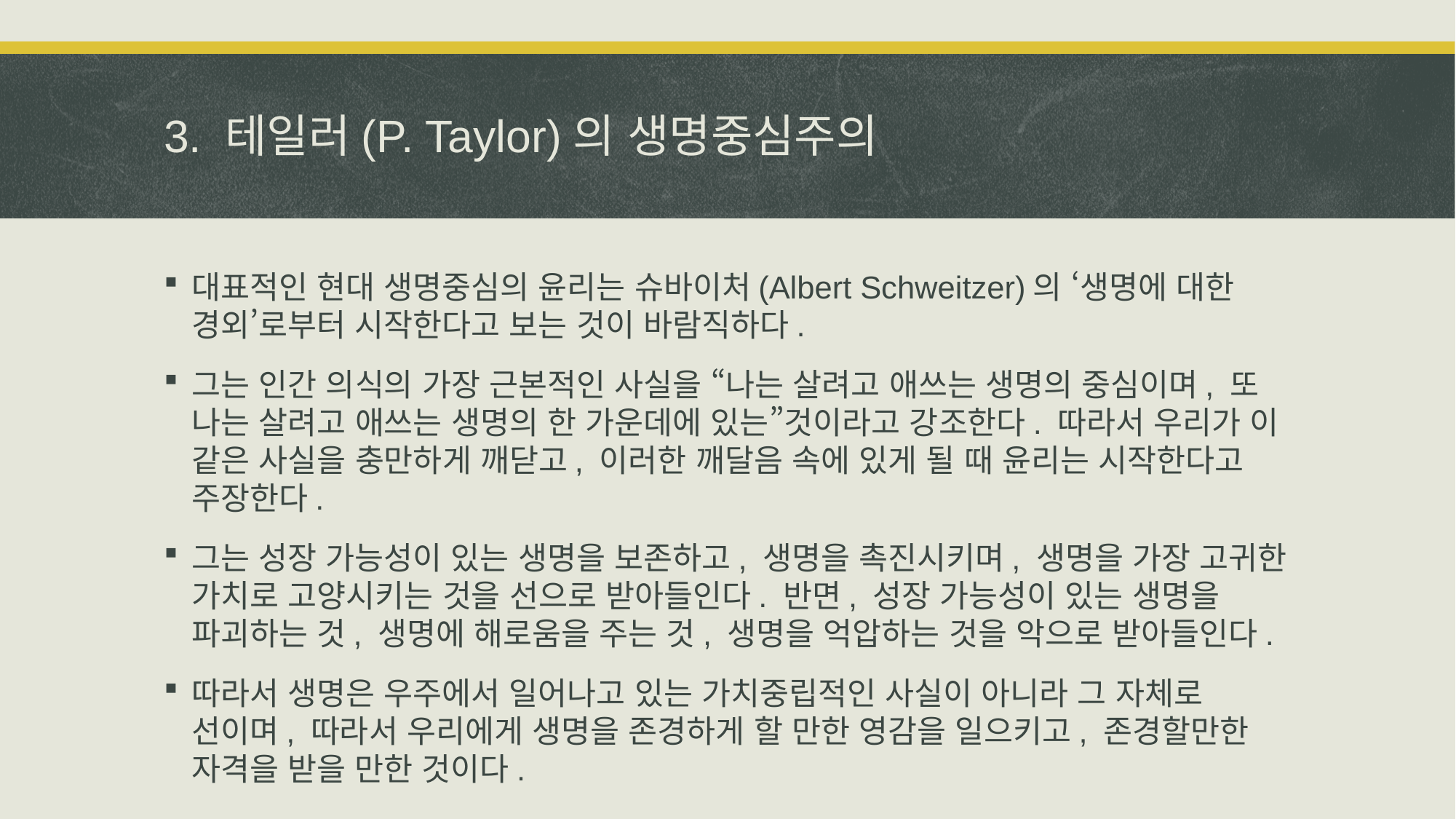

# 3. 테일러(P. Taylor)의 생명중심주의
대표적인 현대 생명중심의 윤리는 슈바이처(Albert Schweitzer)의 ‘생명에 대한 경외’로부터 시작한다고 보는 것이 바람직하다.
그는 인간 의식의 가장 근본적인 사실을 “나는 살려고 애쓰는 생명의 중심이며, 또 나는 살려고 애쓰는 생명의 한 가운데에 있는”것이라고 강조한다. 따라서 우리가 이 같은 사실을 충만하게 깨닫고, 이러한 깨달음 속에 있게 될 때 윤리는 시작한다고 주장한다.
그는 성장 가능성이 있는 생명을 보존하고, 생명을 촉진시키며, 생명을 가장 고귀한 가치로 고양시키는 것을 선으로 받아들인다. 반면, 성장 가능성이 있는 생명을 파괴하는 것, 생명에 해로움을 주는 것, 생명을 억압하는 것을 악으로 받아들인다.
따라서 생명은 우주에서 일어나고 있는 가치중립적인 사실이 아니라 그 자체로 선이며, 따라서 우리에게 생명을 존경하게 할 만한 영감을 일으키고, 존경할만한 자격을 받을 만한 것이다.